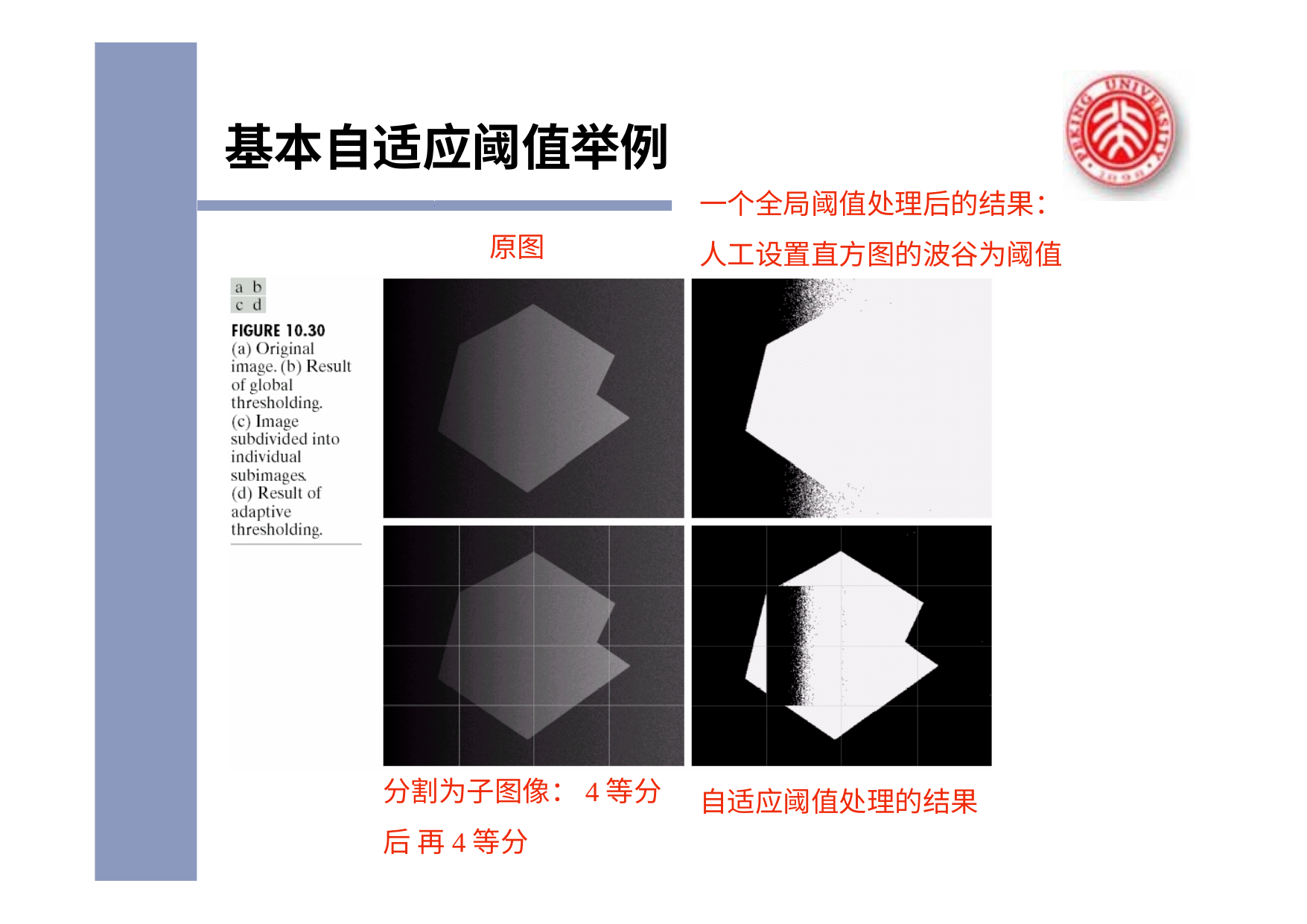

# 基本自适应阈值举例
一个全局阈值处理后的结果： 人工设置直方图的波谷为阈值

原图

分割为子图像：4等分后 再4等分
自适应阈值处理的结果